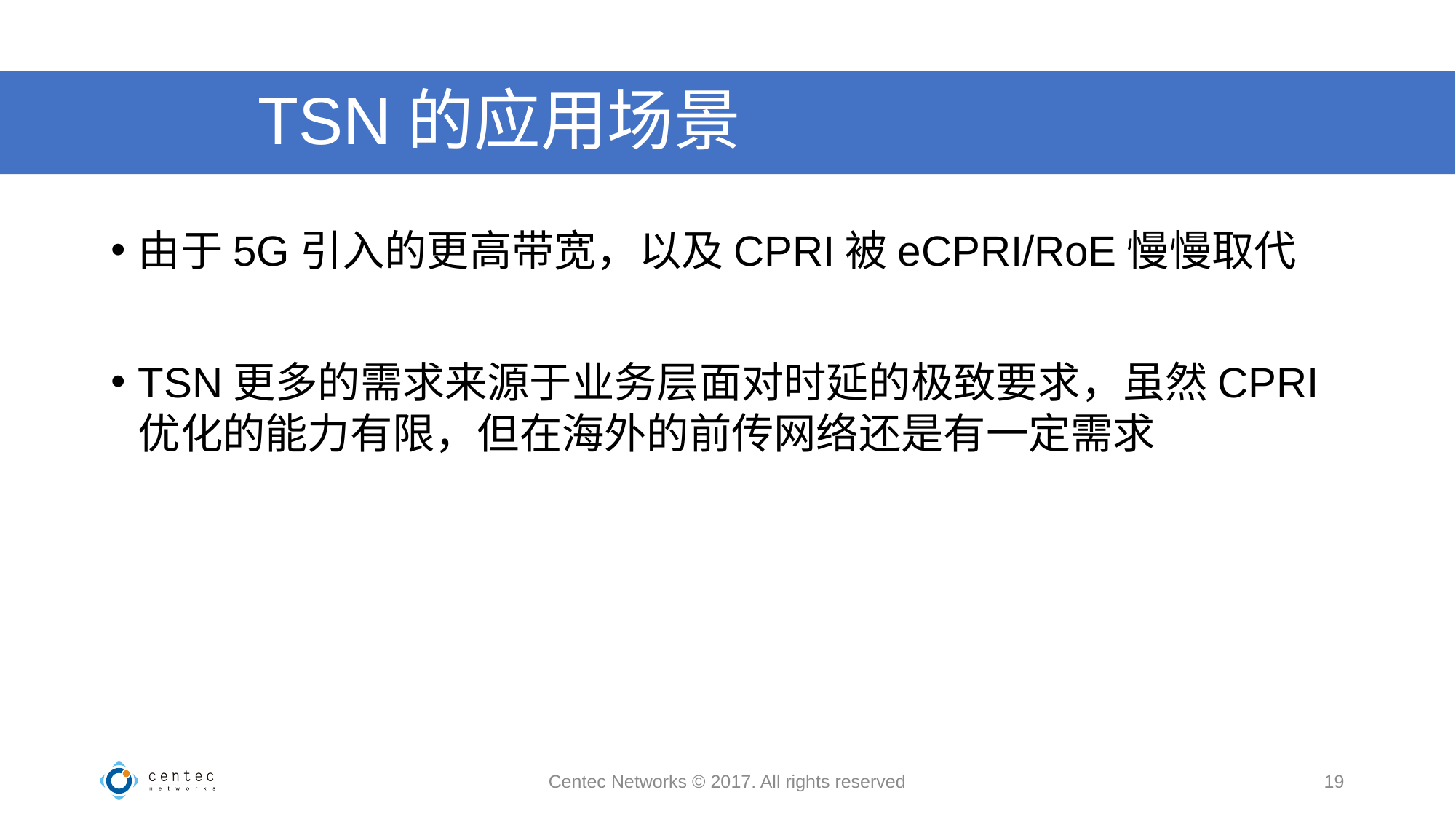

# TSN的应用场景
由于5G引入的更高带宽，以及CPRI被eCPRI/RoE慢慢取代

TSN更多的需求来源于业务层面对时延的极致要求，虽然CPRI优化的能力有限，但在海外的前传网络还是有一定需求
Centec Networks © 2017. All rights reserved
19